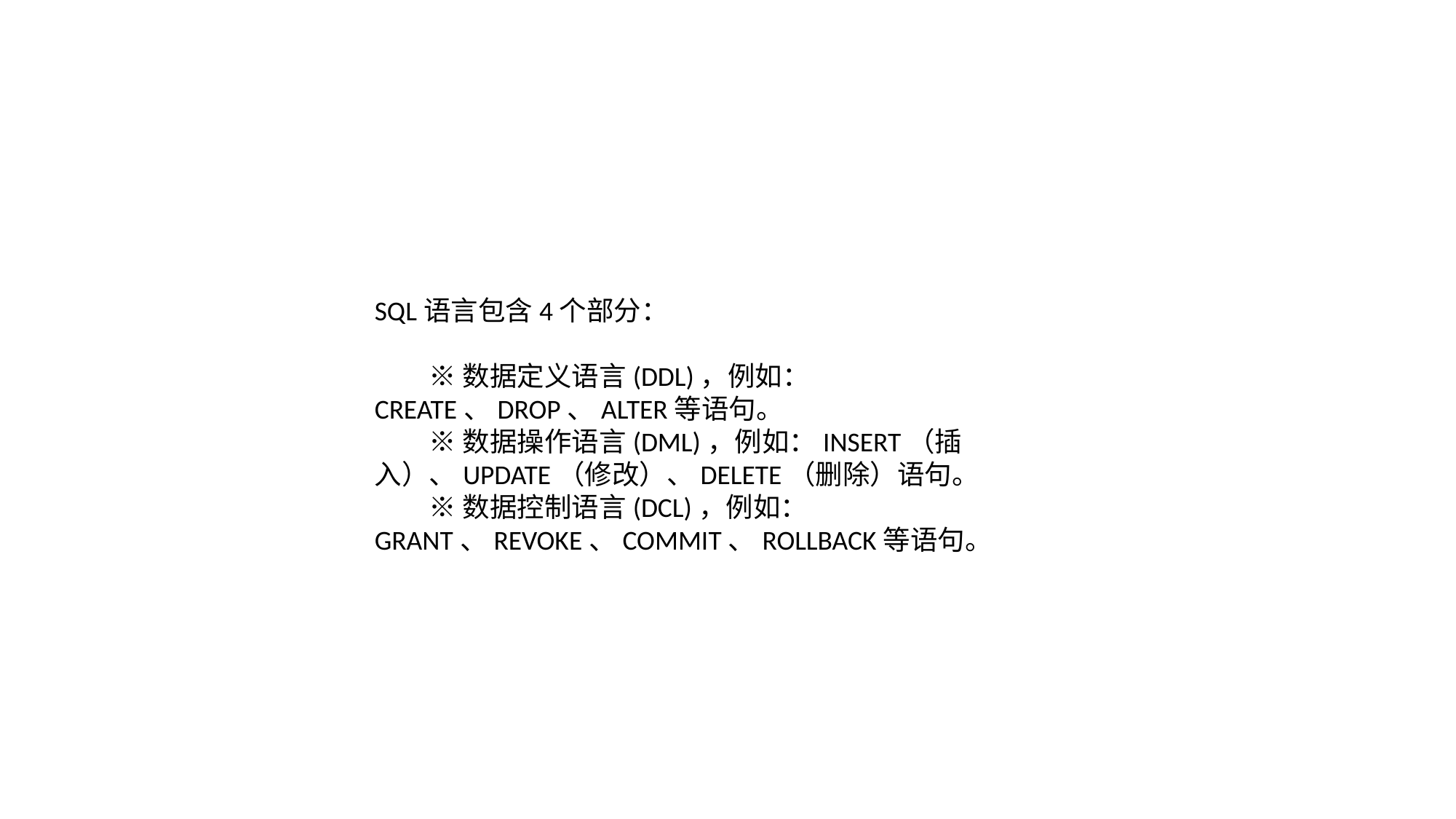

SQL语言包含4个部分：
　　※ 数据定义语言(DDL)，例如：CREATE、DROP、ALTER等语句。
　　※ 数据操作语言(DML)，例如：INSERT（插入）、UPDATE（修改）、DELETE（删除）语句。
　　※ 数据控制语言(DCL)，例如：GRANT、REVOKE、COMMIT、ROLLBACK等语句。